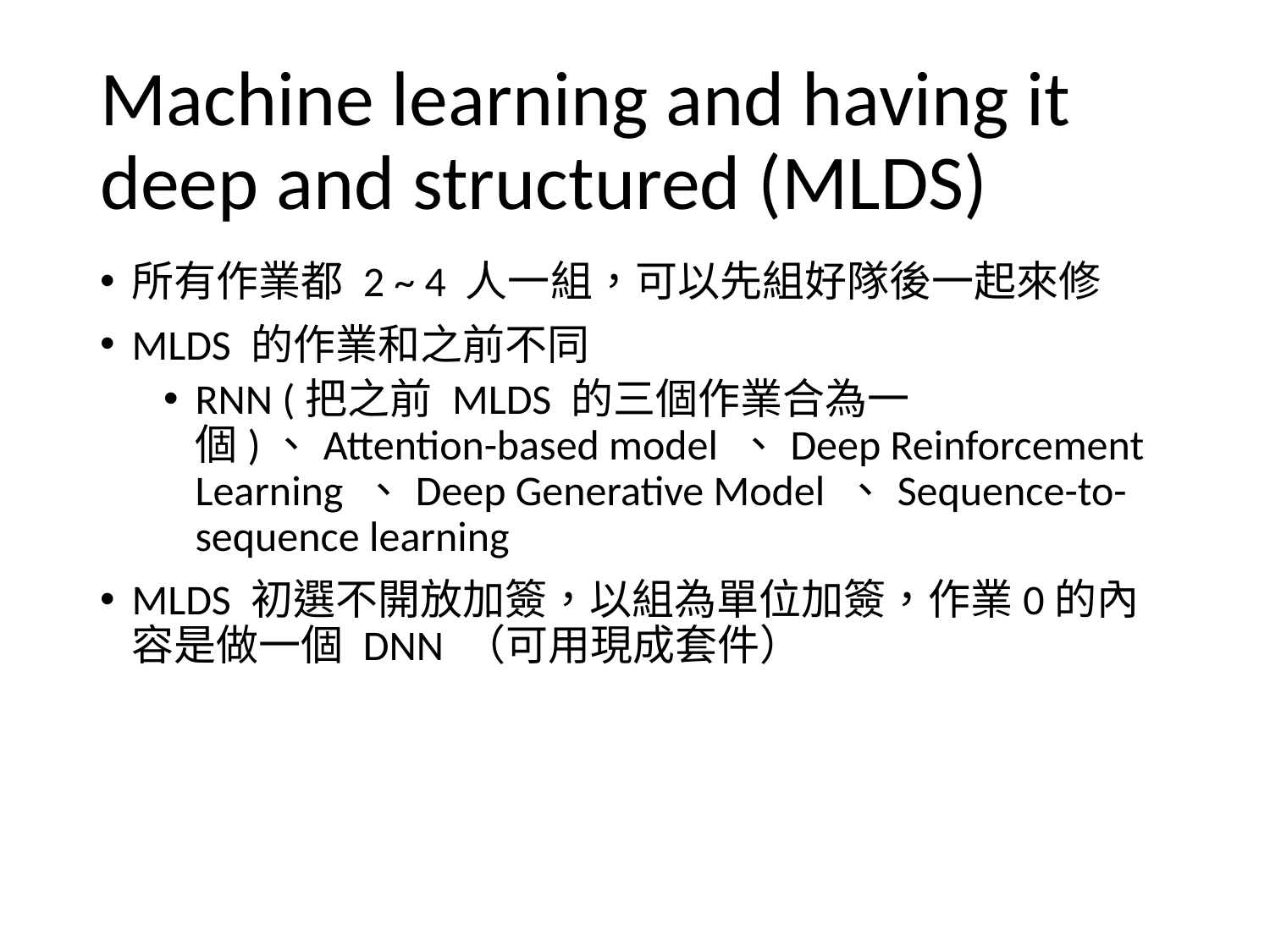

# Machine learning and having it deep and structured (MLDS)
所有作業都 2 ~ 4 人一組，可以先組好隊後一起來修
MLDS 的作業和之前不同
RNN (把之前 MLDS 的三個作業合為一個)、Attention-based model 、Deep Reinforcement Learning 、Deep Generative Model 、Sequence-to-sequence learning
MLDS 初選不開放加簽，以組為單位加簽，作業0的內容是做一個 DNN （可用現成套件）